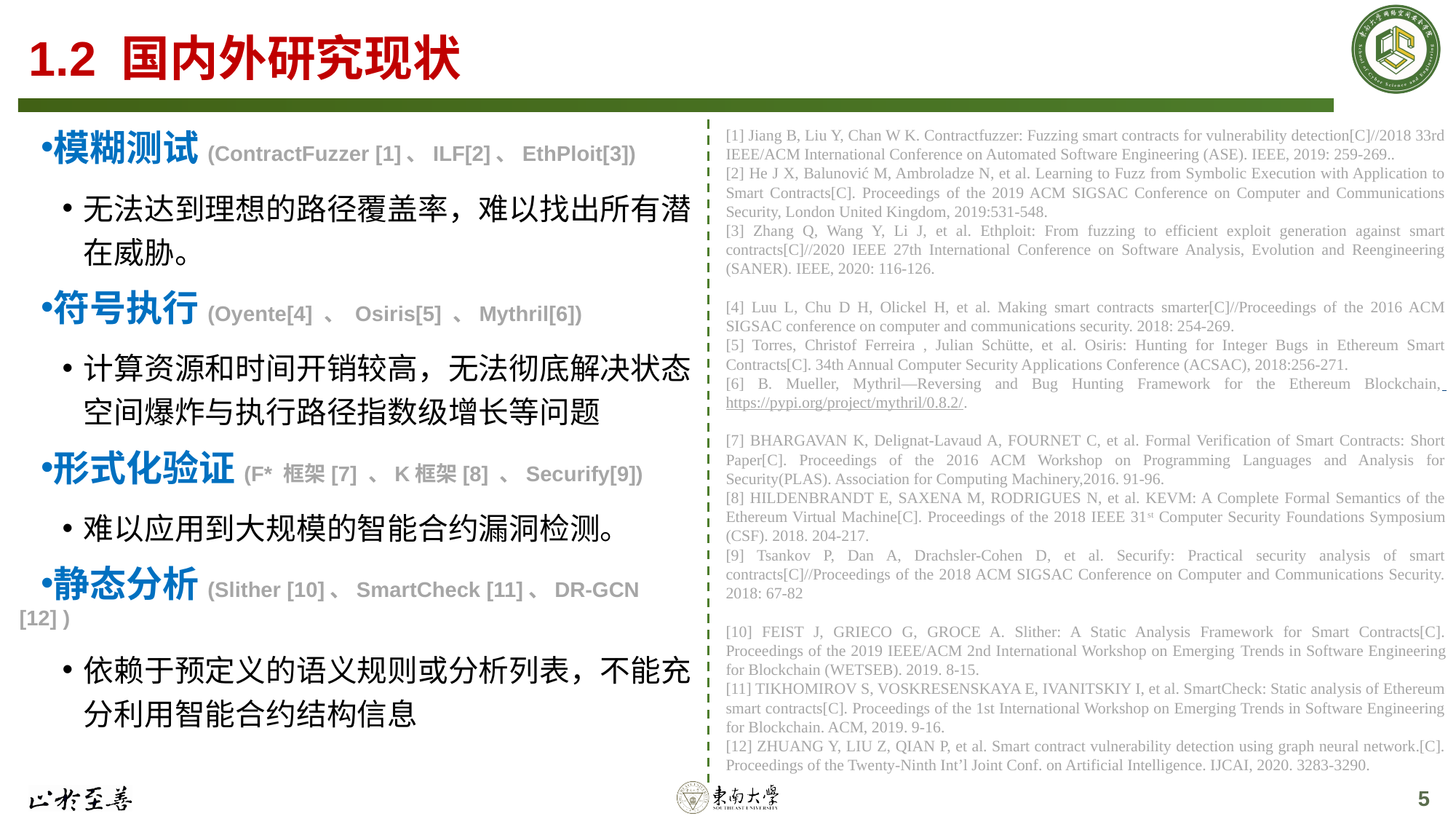

# 1.2 国内外研究现状
模糊测试(ContractFuzzer [1]、ILF[2]、EthPloit[3])
无法达到理想的路径覆盖率，难以找出所有潜在威胁。
符号执行(Oyente[4] 、 Osiris[5] 、Mythril[6])
计算资源和时间开销较高，无法彻底解决状态空间爆炸与执行路径指数级增长等问题
形式化验证(F* 框架[7] 、K框架[8] 、Securify[9])
难以应用到大规模的智能合约漏洞检测。
静态分析(Slither [10]、SmartCheck [11]、DR-GCN [12] )
依赖于预定义的语义规则或分析列表，不能充分利用智能合约结构信息

[1] Jiang B, Liu Y, Chan W K. Contractfuzzer: Fuzzing smart contracts for vulnerability detection[C]//2018 33rd IEEE/ACM International Conference on Automated Software Engineering (ASE). IEEE, 2019: 259-269..
[2] He J X, Balunović M, Ambroladze N, et al. Learning to Fuzz from Symbolic Execution with Application to Smart Contracts[C]. Proceedings of the 2019 ACM SIGSAC Conference on Computer and Communications Security, London United Kingdom, 2019:531-548.
[3] Zhang Q, Wang Y, Li J, et al. Ethploit: From fuzzing to efficient exploit generation against smart contracts[C]//2020 IEEE 27th International Conference on Software Analysis, Evolution and Reengineering (SANER). IEEE, 2020: 116-126.

[4] Luu L, Chu D H, Olickel H, et al. Making smart contracts smarter[C]//Proceedings of the 2016 ACM SIGSAC conference on computer and communications security. 2018: 254-269.
[5] Torres, Christof Ferreira , Julian Schütte, et al. Osiris: Hunting for Integer Bugs in Ethereum Smart Contracts[C]. 34th Annual Computer Security Applications Conference (ACSAC), 2018:256-271.
[6] B. Mueller, Mythril—Reversing and Bug Hunting Framework for the Ethereum Blockchain, https://pypi.org/project/mythril/0.8.2/.

[7] BHARGAVAN K, Delignat-Lavaud A, FOURNET C, et al. Formal Verification of Smart Contracts: Short Paper[C]. Proceedings of the 2016 ACM Workshop on Programming Languages and Analysis for Security(PLAS). Association for Computing Machinery,2016. 91-96.
[8] HILDENBRANDT E, SAXENA M, RODRIGUES N, et al. KEVM: A Complete Formal Semantics of the Ethereum Virtual Machine[C]. Proceedings of the 2018 IEEE 31st Computer Security Foundations Symposium (CSF). 2018. 204-217.
[9] Tsankov P, Dan A, Drachsler-Cohen D, et al. Securify: Practical security analysis of smart contracts[C]//Proceedings of the 2018 ACM SIGSAC Conference on Computer and Communications Security. 2018: 67-82

[10] FEIST J, GRIECO G, GROCE A. Slither: A Static Analysis Framework for Smart Contracts[C]. Proceedings of the 2019 IEEE/ACM 2nd International Workshop on Emerging Trends in Software Engineering for Blockchain (WETSEB). 2019. 8-15.
[11] TIKHOMIROV S, VOSKRESENSKAYA E, IVANITSKIY I, et al. SmartCheck: Static analysis of Ethereum smart contracts[C]. Proceedings of the 1st International Workshop on Emerging Trends in Software Engineering for Blockchain. ACM, 2019. 9-16.
[12] ZHUANG Y, LIU Z, QIAN P, et al. Smart contract vulnerability detection using graph neural network.[C]. Proceedings of the Twenty-Ninth Int’l Joint Conf. on Artificial Intelligence. IJCAI, 2020. 3283-3290.